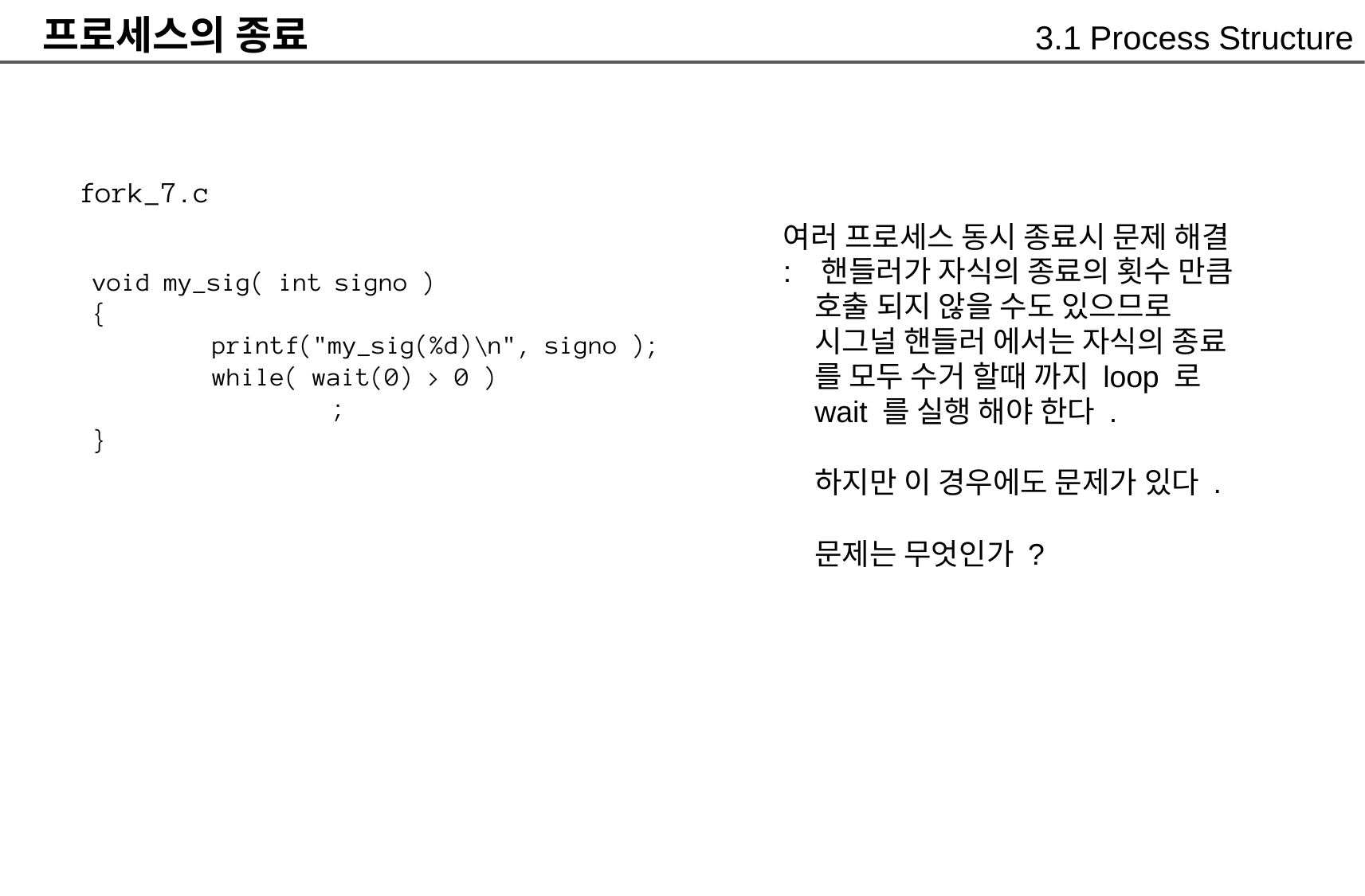

프로세스의 종료
3.1 Process Structure

fork_7.c

	void  my_sig(  int  signo  )
	{
		printf("my_sig(%d)\n",  signo  );
		while(  wait(0)  >  0  )
			;
	}
여러 프로세스 동시 종료시 문제 해결
:   핸들러가 자식의 종료의 횟수 만큼
	호출 되지 않을 수도 있으므로
	시그널 핸들러 에서는 자식의 종료
	를 모두 수거 할때 까지 loop 로
	wait 를 실행 해야 한다 .

	하지만 이 경우에도 문제가 있다 .

	문제는 무엇인가 ?